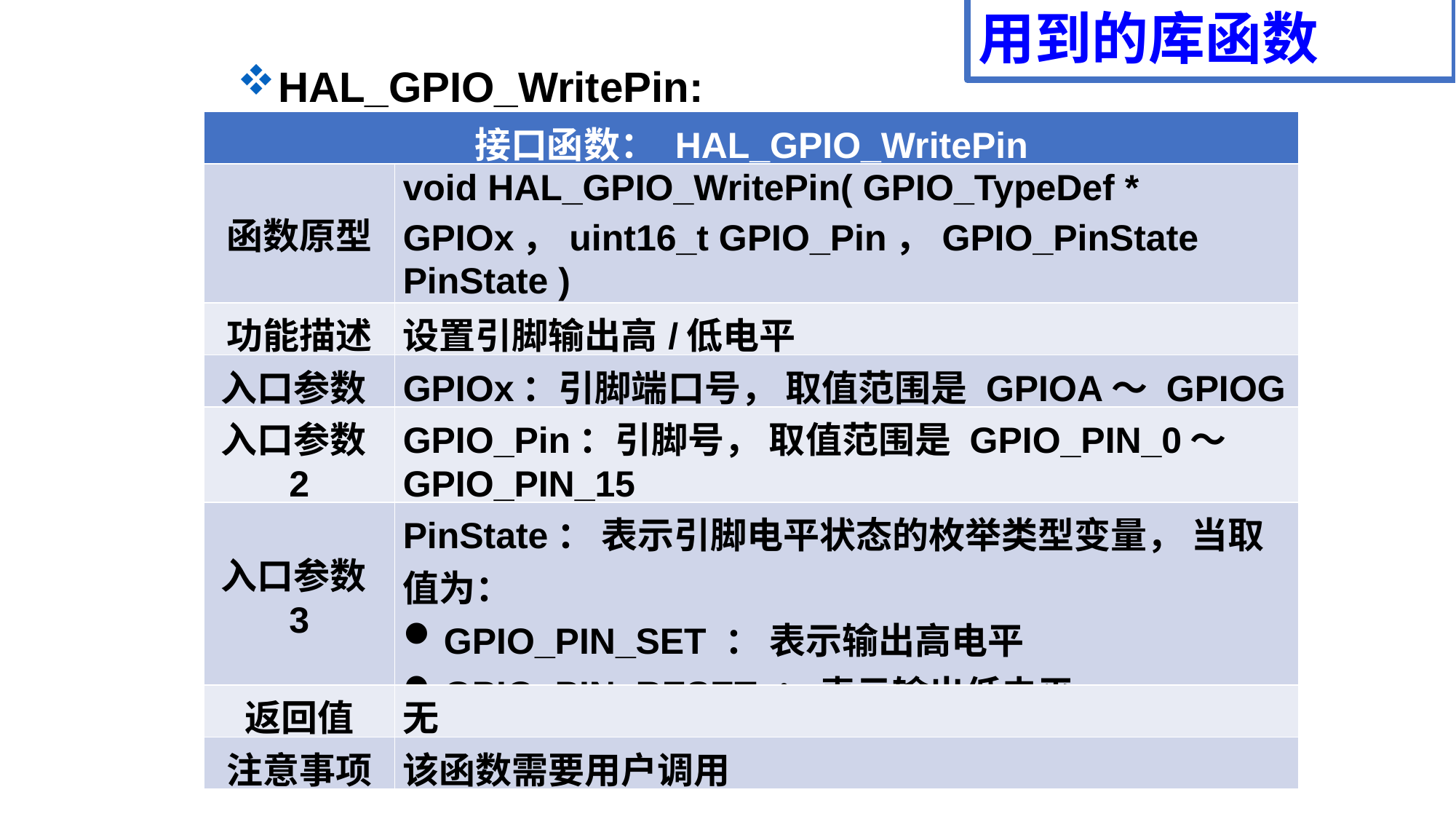

用到的库函数
HAL_GPIO_WritePin:
| 接口函数： HAL\_GPIO\_WritePin |  |
| --- | --- |
| 函数原型 | void HAL\_GPIO\_WritePin( GPIO\_TypeDef \* GPIOx，uint16\_t GPIO\_Pin，GPIO\_PinState PinState ) |
| 功能描述 | 设置引脚输出高/低电平 |
| 入口参数1 | GPIOx：引脚端口号， 取值范围是 GPIOA～ GPIOG |
| 入口参数2 | GPIO\_Pin：引脚号， 取值范围是 GPIO\_PIN\_0～ GPIO\_PIN\_15 |
| 入口参数3 | PinState： 表示引脚电平状态的枚举类型变量， 当取值为： GPIO\_PIN\_SET ： 表示输出高电平 GPIO\_PIN\_RESET ： 表示输出低电平 |
| 返回值 | 无 |
| 注意事项 | 该函数需要用户调用 |